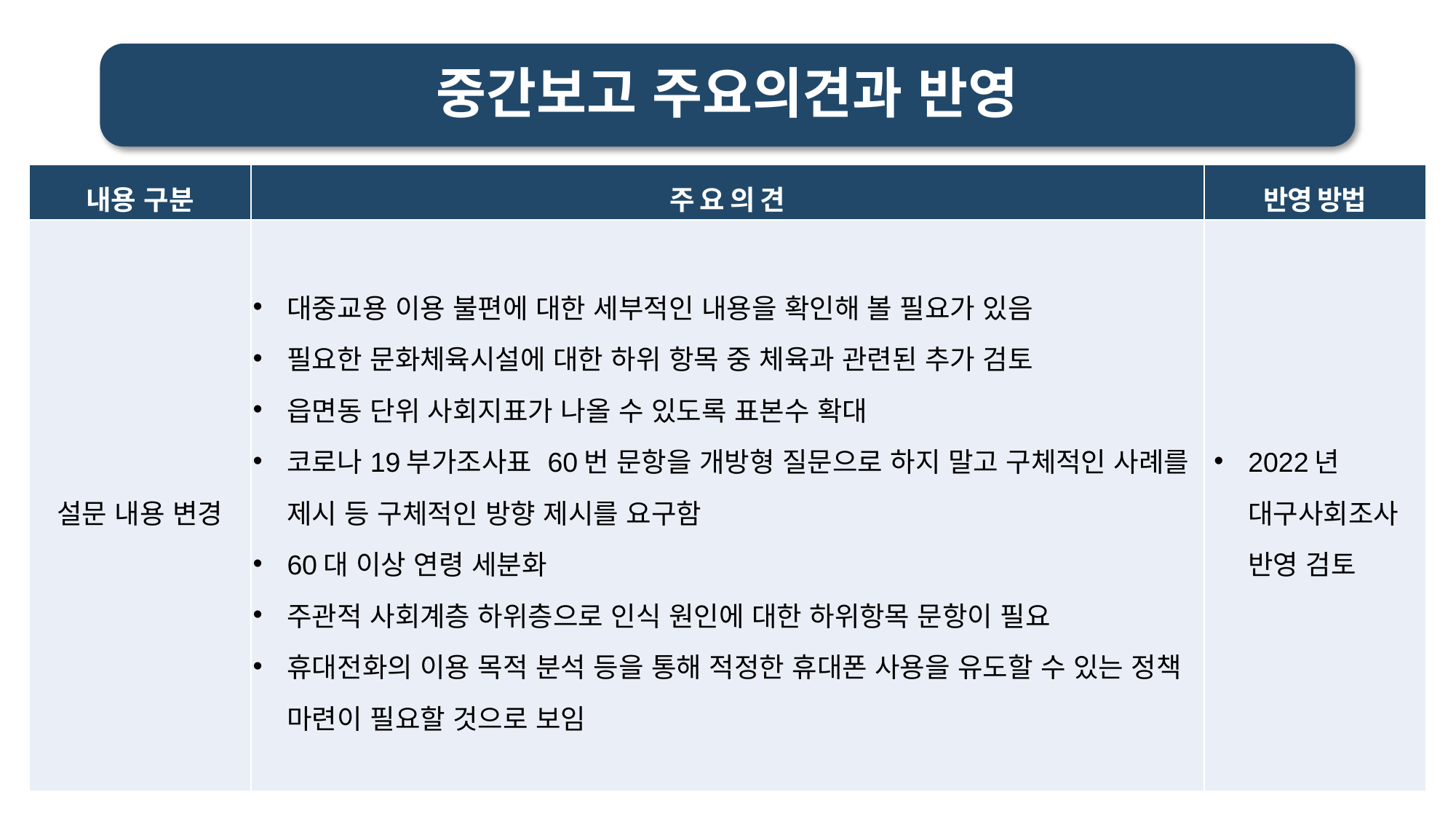

# 중간보고 주요의견과 반영
| 내용 구분 | 주 요 의 견 | 반영 방법 |
| --- | --- | --- |
| 설문 내용 변경 | 대중교용 이용 불편에 대한 세부적인 내용을 확인해 볼 필요가 있음 필요한 문화체육시설에 대한 하위 항목 중 체육과 관련된 추가 검토 읍면동 단위 사회지표가 나올 수 있도록 표본수 확대 코로나19부가조사표 60번 문항을 개방형 질문으로 하지 말고 구체적인 사례를 제시 등 구체적인 방향 제시를 요구함 60대 이상 연령 세분화 주관적 사회계층 하위층으로 인식 원인에 대한 하위항목 문항이 필요 휴대전화의 이용 목적 분석 등을 통해 적정한 휴대폰 사용을 유도할 수 있는 정책 마련이 필요할 것으로 보임 | 2022년 대구사회조사반영 검토 |